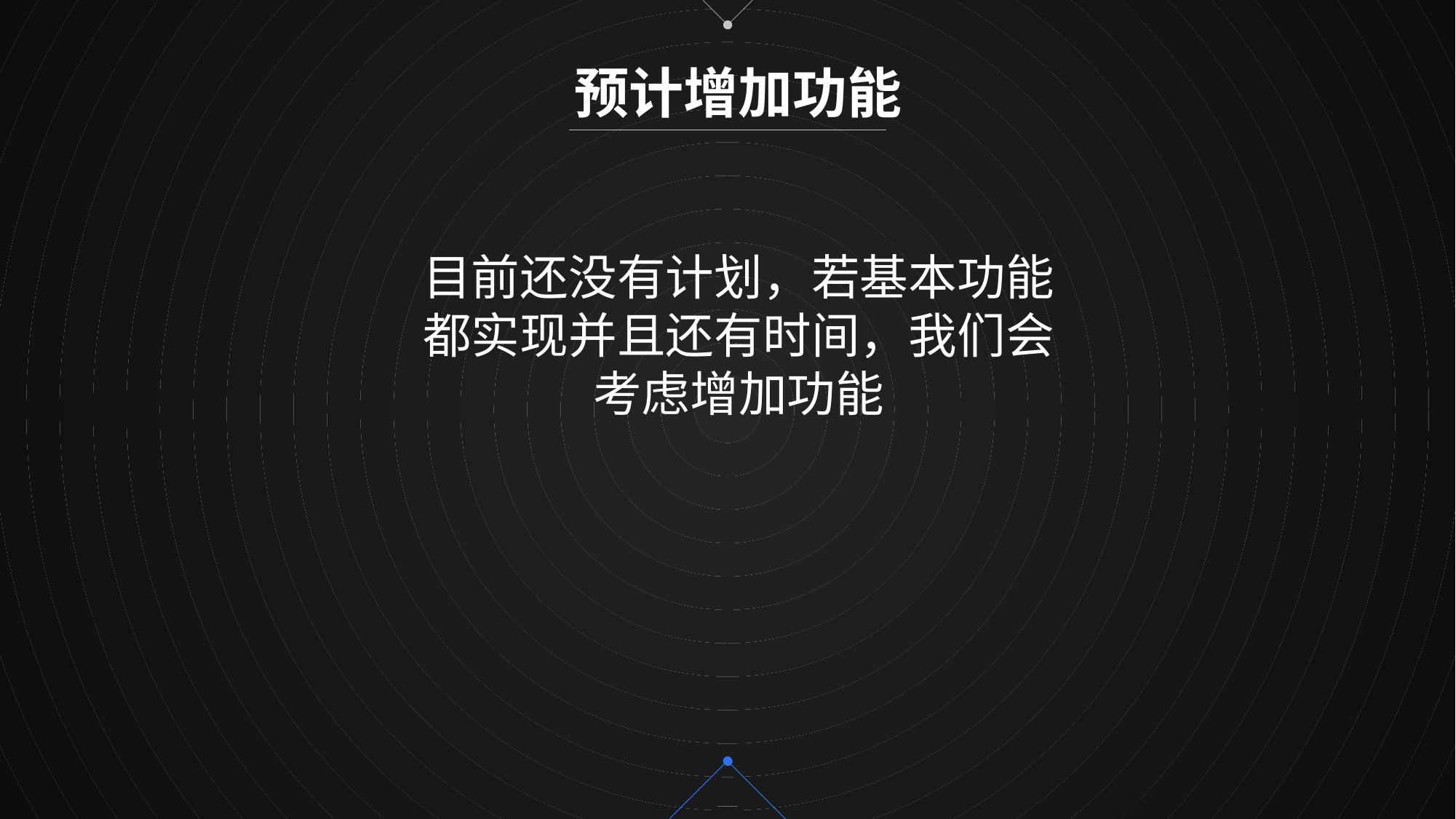

预计增加功能
目前还没有计划，若基本功能都实现并且还有时间，我们会考虑增加功能